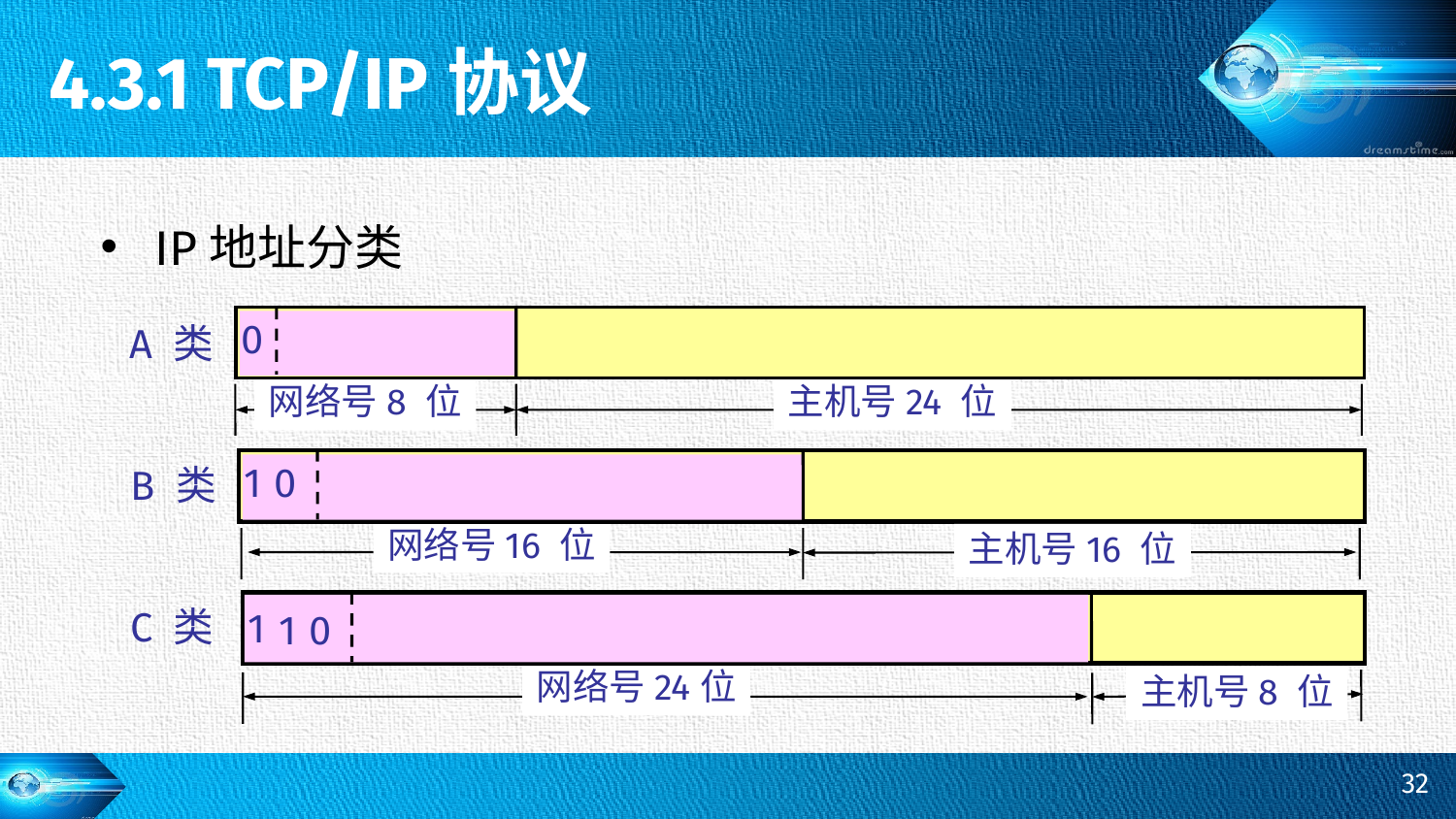

4.3.1 TCP/IP协议
IP地址分类

0

A 类

网络号8 位
主机号24 位

1
0

B 类

网络号16 位
主机号16 位

C 类

1
1
0
网络号24位
主机号8 位

32